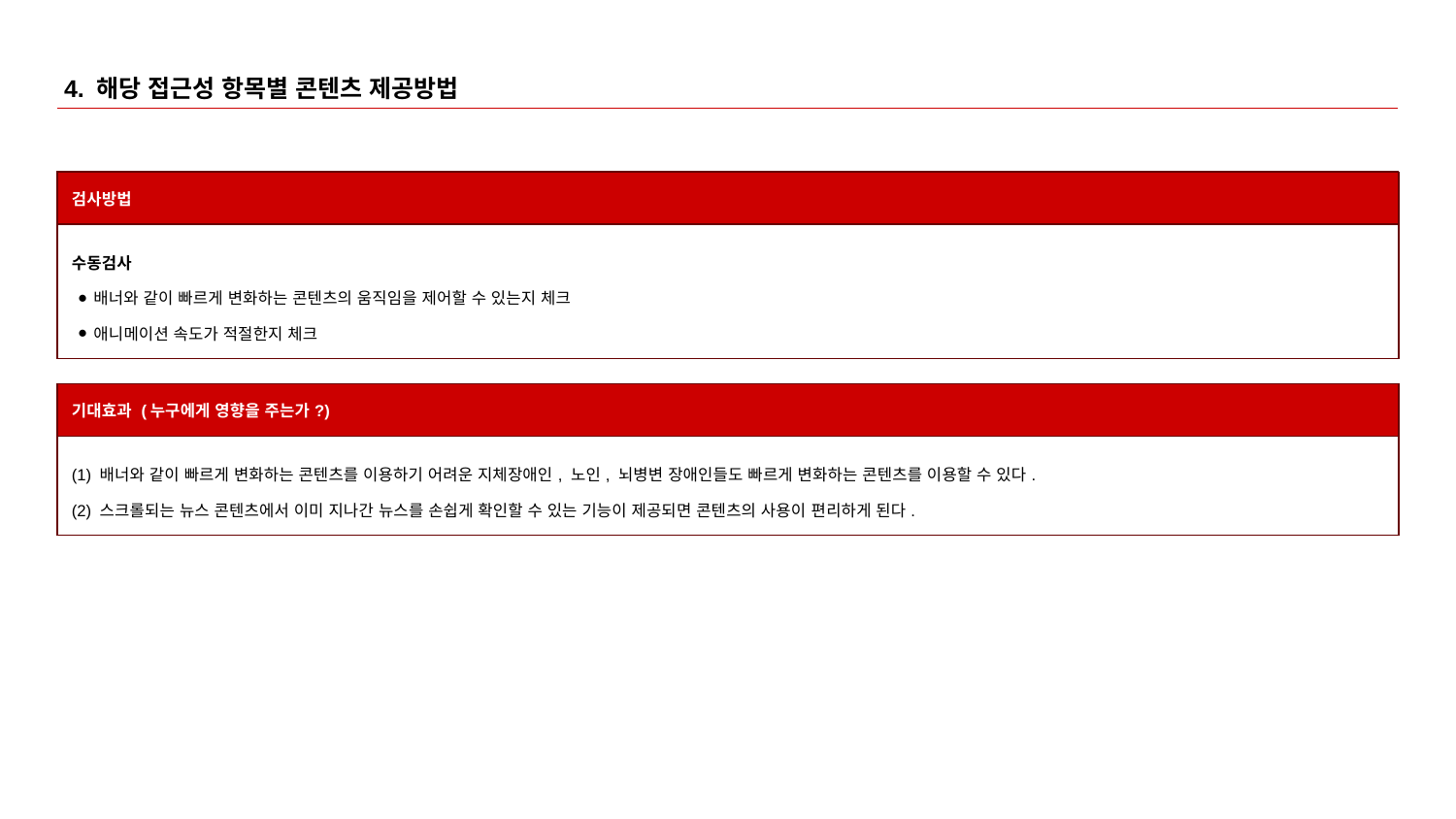

# 4. 해당 접근성 항목별 콘텐츠 제공방법
| 검사방법 |
| --- |
| 수동검사 배너와 같이 빠르게 변화하는 콘텐츠의 움직임을 제어할 수 있는지 체크 애니메이션 속도가 적절한지 체크 |
| 기대효과 (누구에게 영향을 주는가?) |
| --- |
| (1) 배너와 같이 빠르게 변화하는 콘텐츠를 이용하기 어려운 지체장애인, 노인, 뇌병변 장애인들도 빠르게 변화하는 콘텐츠를 이용할 수 있다. (2) 스크롤되는 뉴스 콘텐츠에서 이미 지나간 뉴스를 손쉽게 확인할 수 있는 기능이 제공되면 콘텐츠의 사용이 편리하게 된다. |